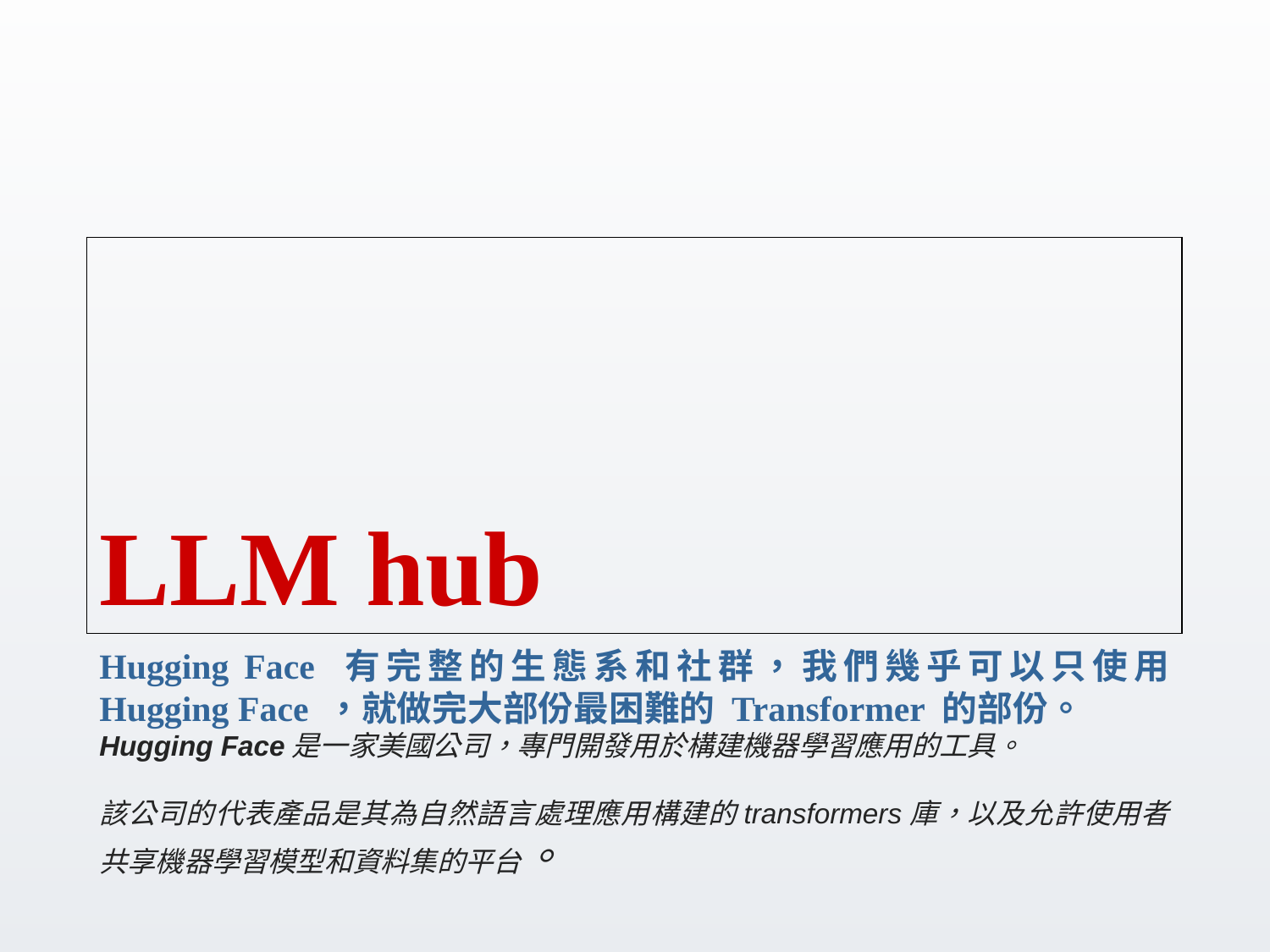

# LLM hub
Hugging Face 有完整的生態系和社群，我們幾乎可以只使用 Hugging Face ，就做完大部份最困難的 Transformer 的部份。
Hugging Face是一家美國公司，專門開發用於構建機器學習應用的工具。

該公司的代表產品是其為自然語言處理應用構建的transformers庫，以及允許使用者共享機器學習模型和資料集的平台。